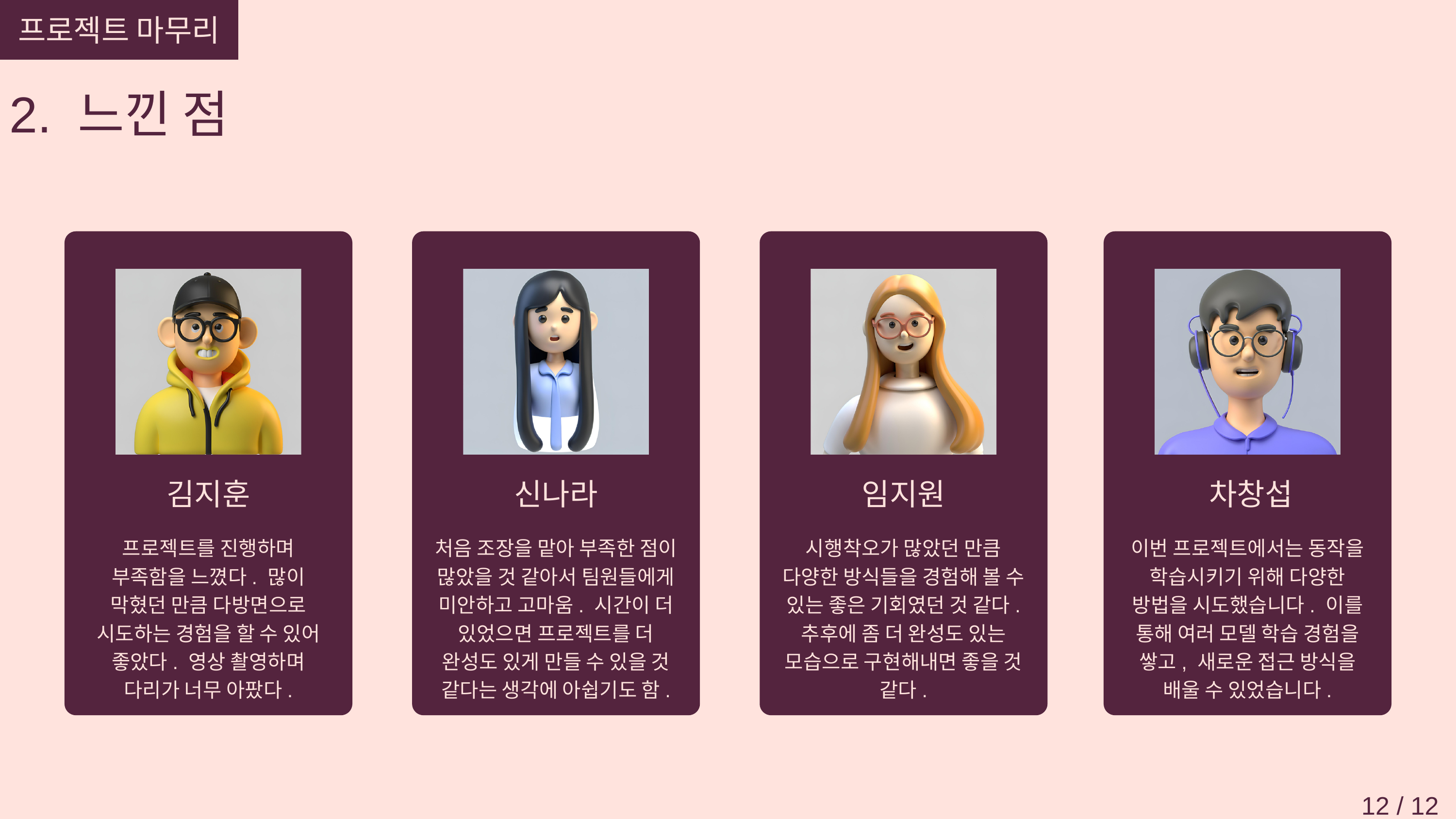

프로젝트 마무리
2. 느낀 점
HW

SW
김지훈
신나라
임지원
차창섭
김지훈
프로젝트를 진행하며 부족함을 느꼈다. 많이 막혔던 만큼 다방면으로 시도하는 경험을 할 수 있어 좋았다. 영상 촬영하며 다리가 너무 아팠다.

처음 조장을 맡아 부족한 점이 많았을 것 같아서 팀원들에게 미안하고 고마움. 시간이 더 있었으면 프로젝트를 더 완성도 있게 만들 수 있을 것 같다는 생각에 아쉽기도 함.
시행착오가 많았던 만큼 다양한 방식들을 경험해 볼 수 있는 좋은 기회였던 것 같다. 추후에 좀 더 완성도 있는 모습으로 구현해내면 좋을 것 같다.
이번 프로젝트에서는 동작을 학습시키기 위해 다양한 방법을 시도했습니다. 이를 통해 여러 모델 학습 경험을 쌓고, 새로운 접근 방식을 배울 수 있었습니다.
12 / 12